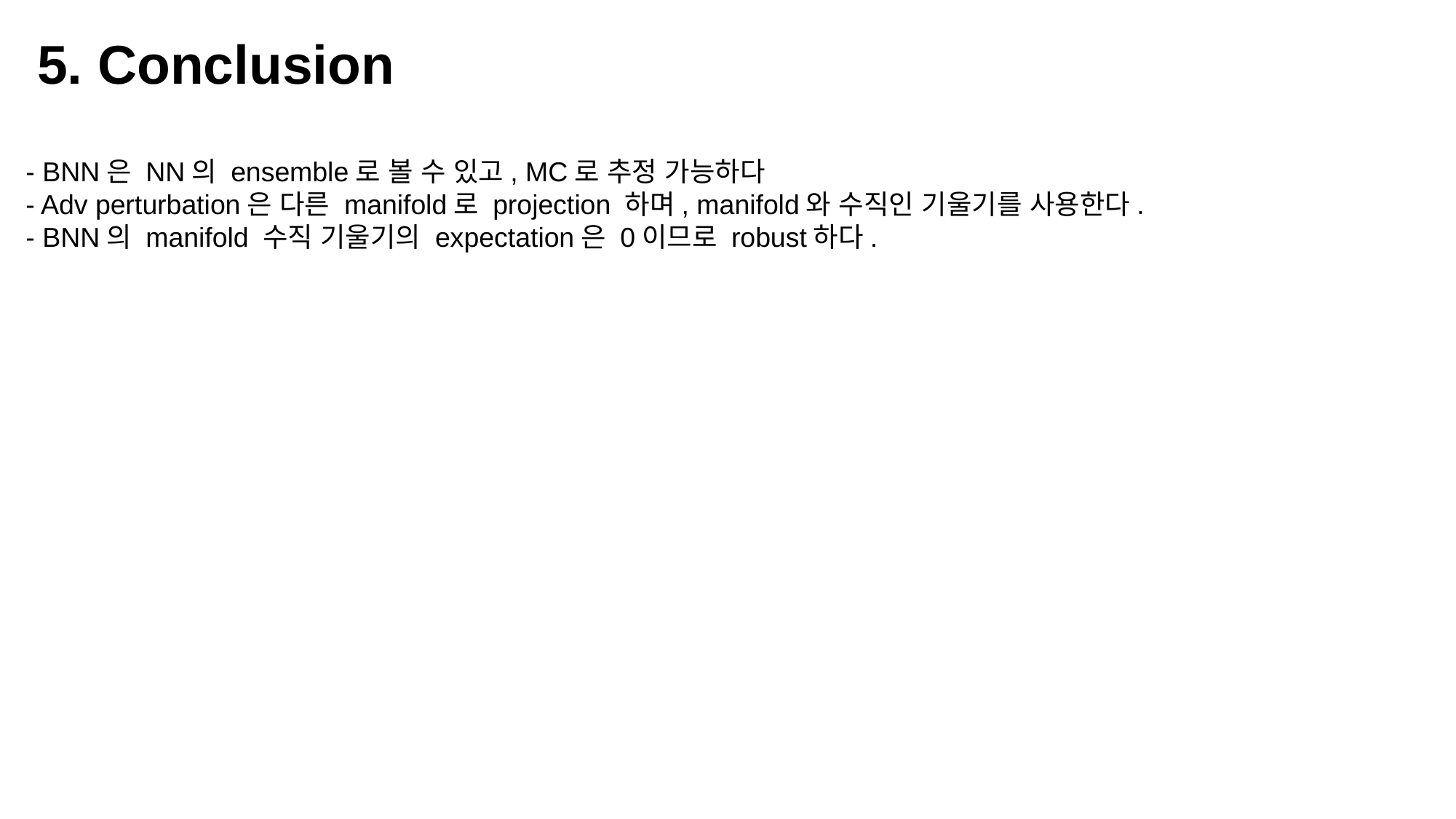

5. Conclusion
- BNN은 NN의 ensemble로 볼 수 있고, MC로 추정 가능하다
- Adv perturbation은 다른 manifold로 projection 하며, manifold와 수직인 기울기를 사용한다.
- BNN의 manifold 수직 기울기의 expectation은 0이므로 robust하다.